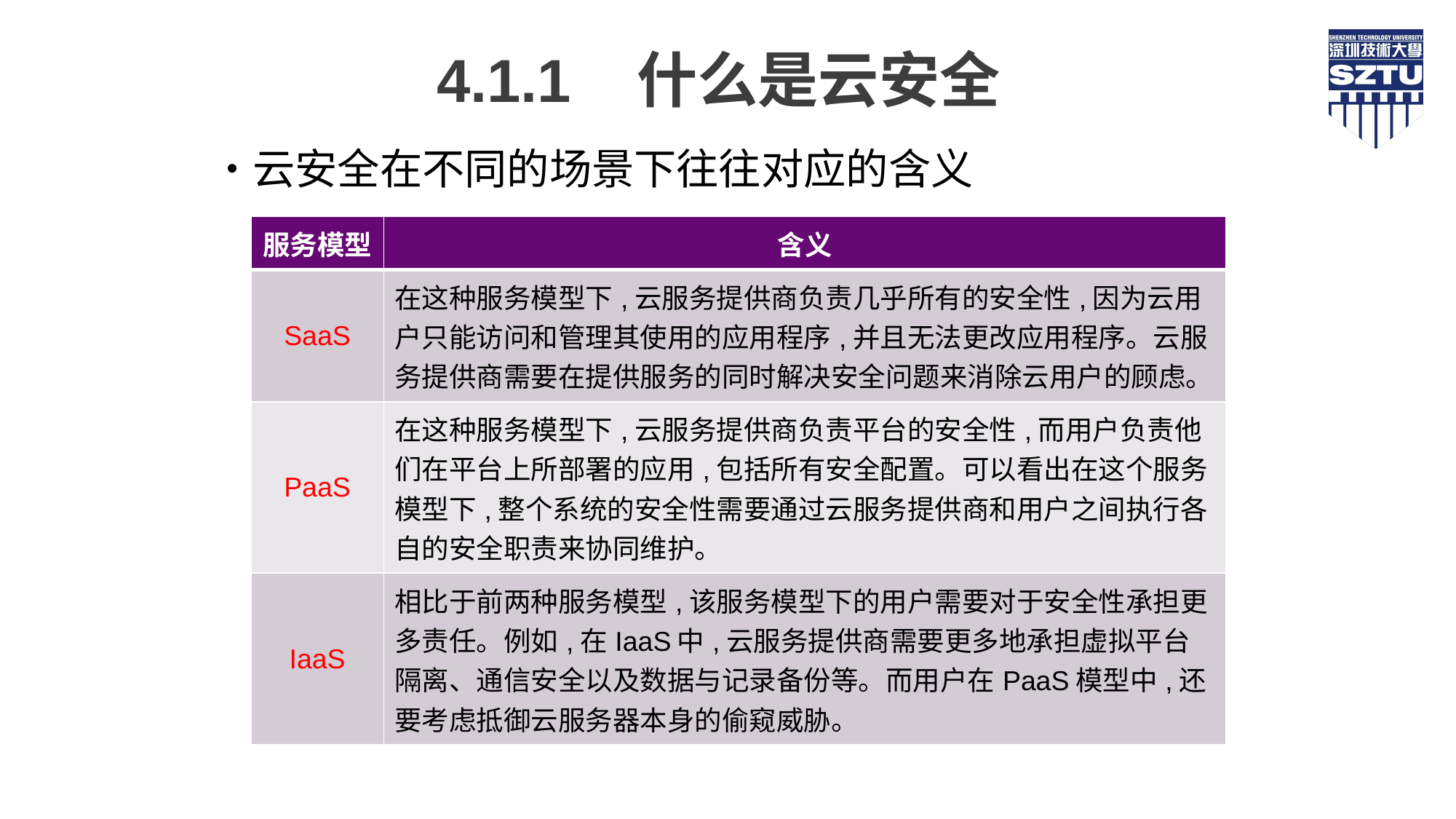

4.1.1   什么是云安全
云安全在不同的场景下往往对应的含义

| 服务模型 | 含义 |
| --- | --- |
| SaaS | 在这种服务模型下,云服务提供商负责几乎所有的安全性,因为云用户只能访问和管理其使用的应用程序,并且无法更改应用程序。云服务提供商需要在提供服务的同时解决安全问题来消除云用户的顾虑。 |
| PaaS | 在这种服务模型下,云服务提供商负责平台的安全性,而用户负责他们在平台上所部署的应用,包括所有安全配置。可以看出在这个服务模型下,整个系统的安全性需要通过云服务提供商和用户之间执行各自的安全职责来协同维护。 |
| IaaS | 相比于前两种服务模型,该服务模型下的用户需要对于安全性承担更多责任。例如,在IaaS中,云服务提供商需要更多地承担虚拟平台隔离、通信安全以及数据与记录备份等。而用户在PaaS模型中,还要考虑抵御云服务器本身的偷窥威胁。 |